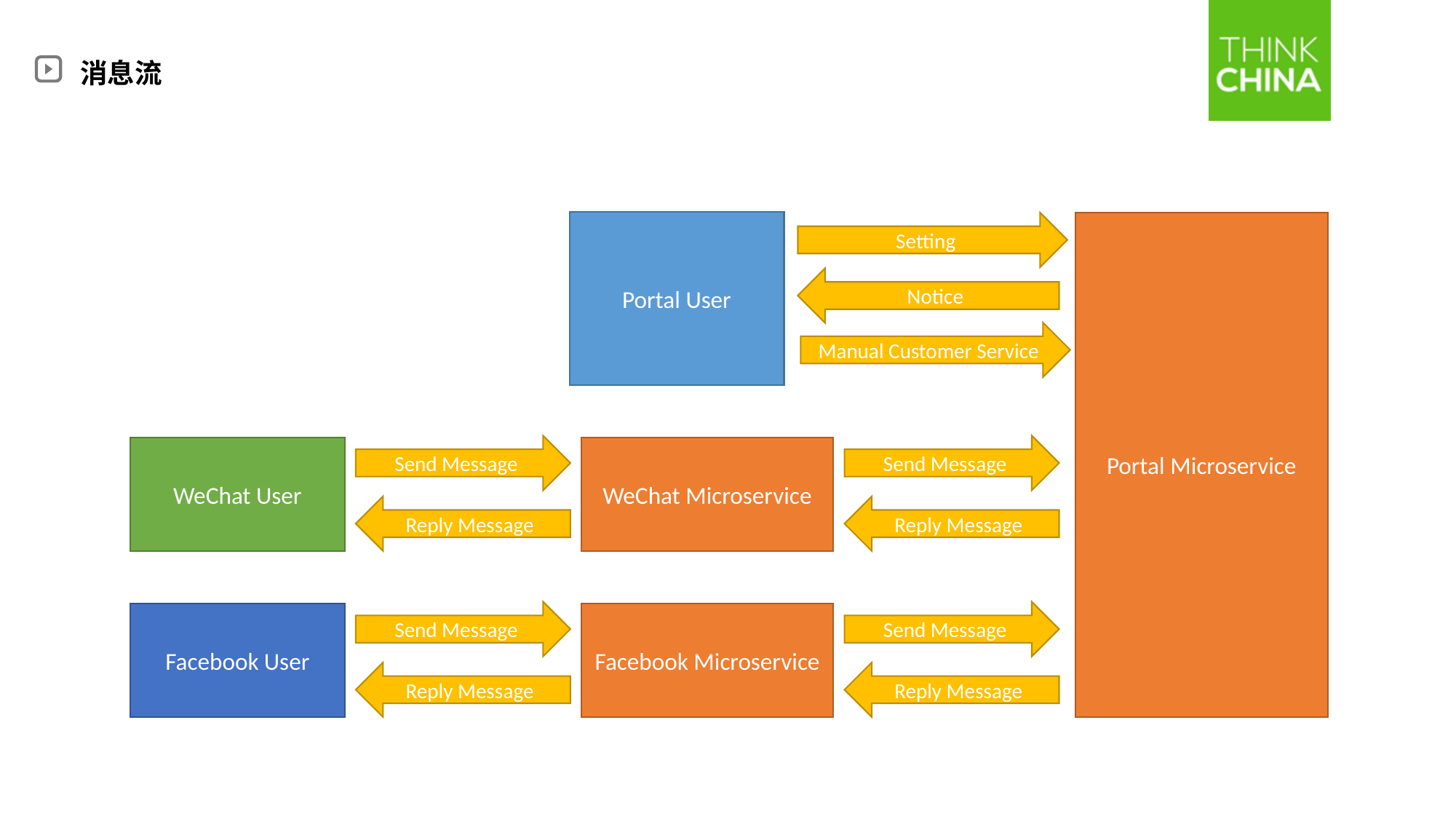

消息流
Portal User
Portal Microservice
Setting
Notice
Manual Customer Service
Send Message
Send Message
WeChat User
WeChat Microservice
Reply Message
Reply Message
Send Message
Send Message
Facebook User
Facebook Microservice
Reply Message
Reply Message